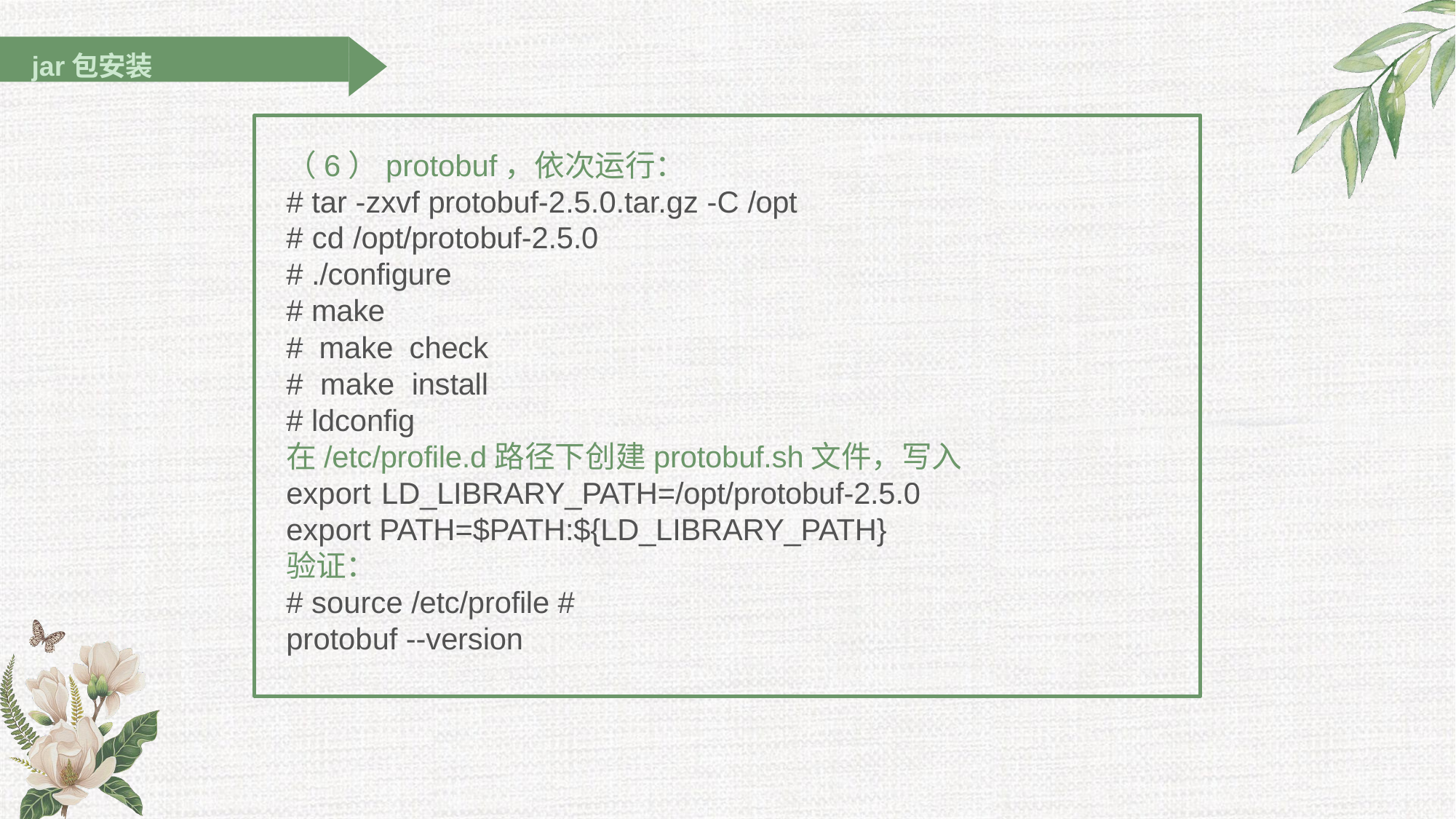

jar包安装

# （6）protobuf，依次运行：
# tar -zxvf protobuf-2.5.0.tar.gz -C /opt
# cd /opt/protobuf-2.5.0
# ./configure # make
# make check # make install # ldconfig
在/etc/profile.d路径下创建protobuf.sh文件，写入 export LD_LIBRARY_PATH=/opt/protobuf-2.5.0 export PATH=$PATH:${LD_LIBRARY_PATH}
验证：
# source /etc/profile # protobuf --version